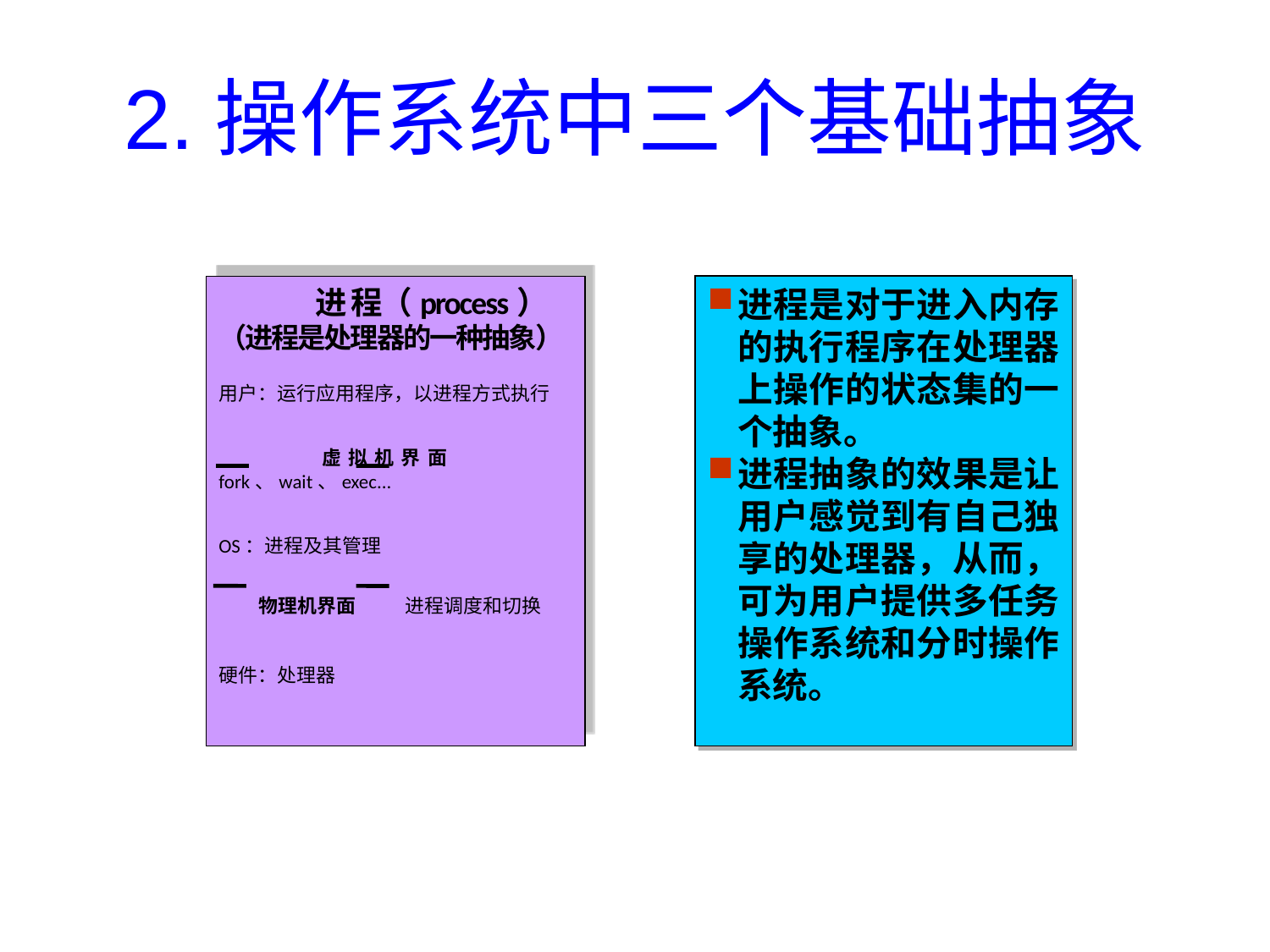

# 2.操作系统中三个基础抽象
                进 程（process）
（进程是处理器的一种抽象）
用户：运行应用程序，以进程方式执行
        虚拟机界面            fork、wait、exec...
OS：进程及其管理

        物理机界面           进程调度和切换

硬件：处理器

进程是对于进入内存的执行程序在处理器上操作的状态集的一个抽象。
进程抽象的效果是让用户感觉到有自己独享的处理器，从而，可为用户提供多任务操作系统和分时操作系统。